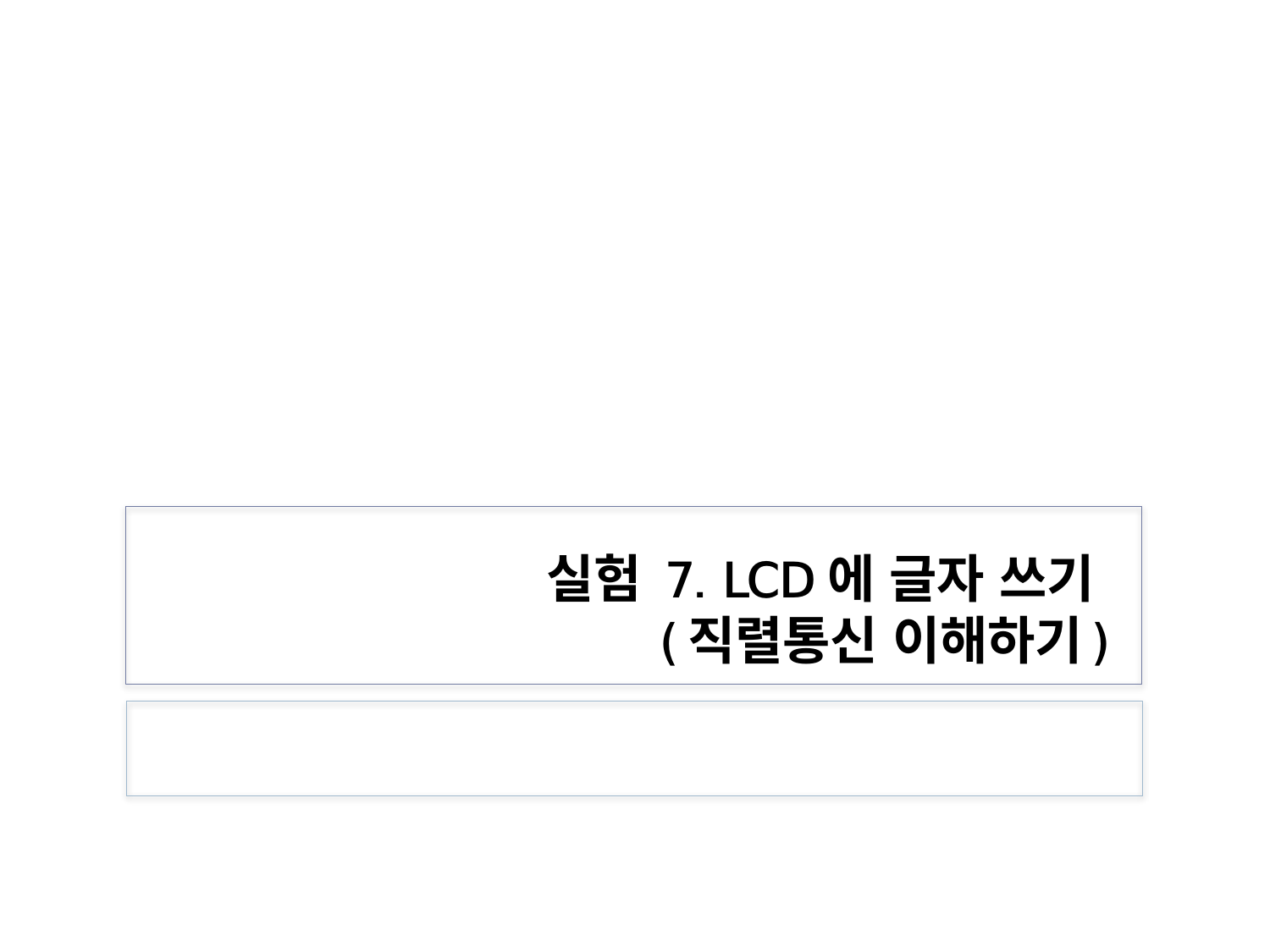

# 실험 7. LCD에 글자 쓰기 (직렬통신 이해하기)